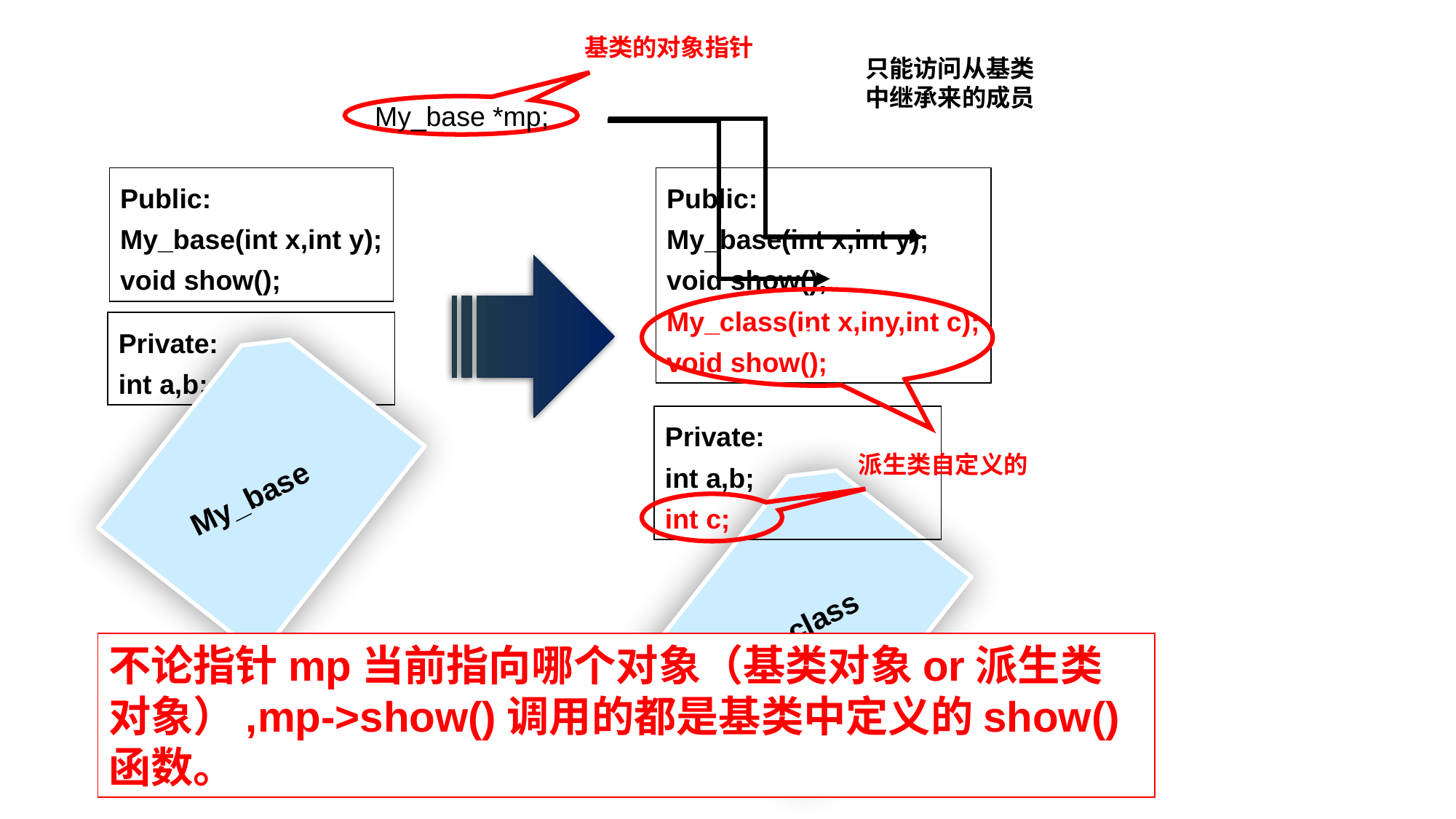

基类的对象指针
？
只能访问从基类中继承来的成员
My_base *mp;
Public:
My_base(int x,int y);
void show();
Public:
My_base(int x,int y);
void show();
My_class(int x,iny,int c);
void show();

Private:
int a,b;
int c;

My_class
？
派生类自定义的
？
Private:
int a,b;

My_base
不论指针mp当前指向哪个对象（基类对象or派生类对象）,mp->show()调用的都是基类中定义的show() 函数。